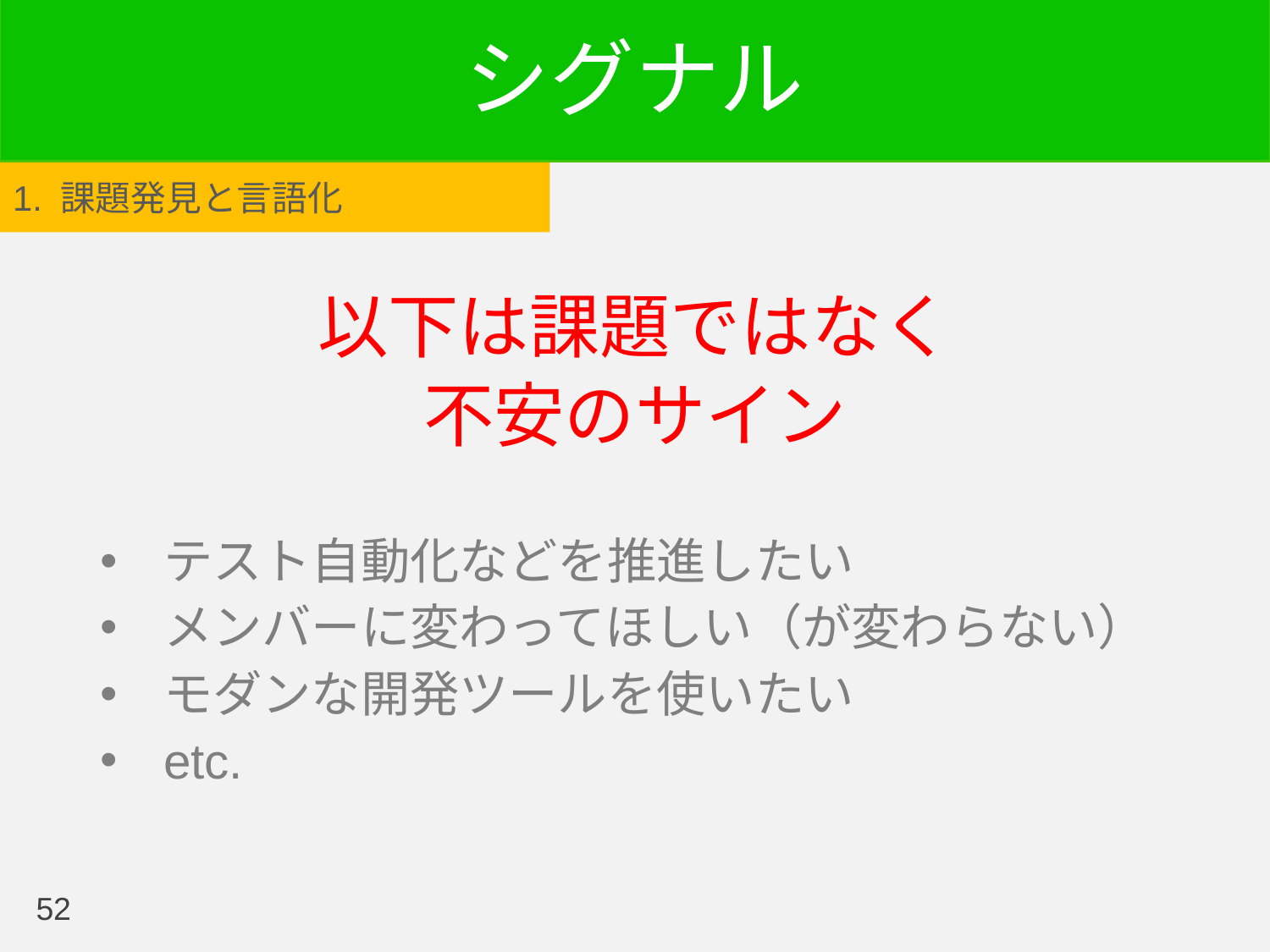

# シグナル
1. 課題発見と言語化
以下は課題ではなく
不安のサイン

テスト自動化などを推進したい
メンバーに変わってほしい（が変わらない）
モダンな開発ツールを使いたい
etc.
52